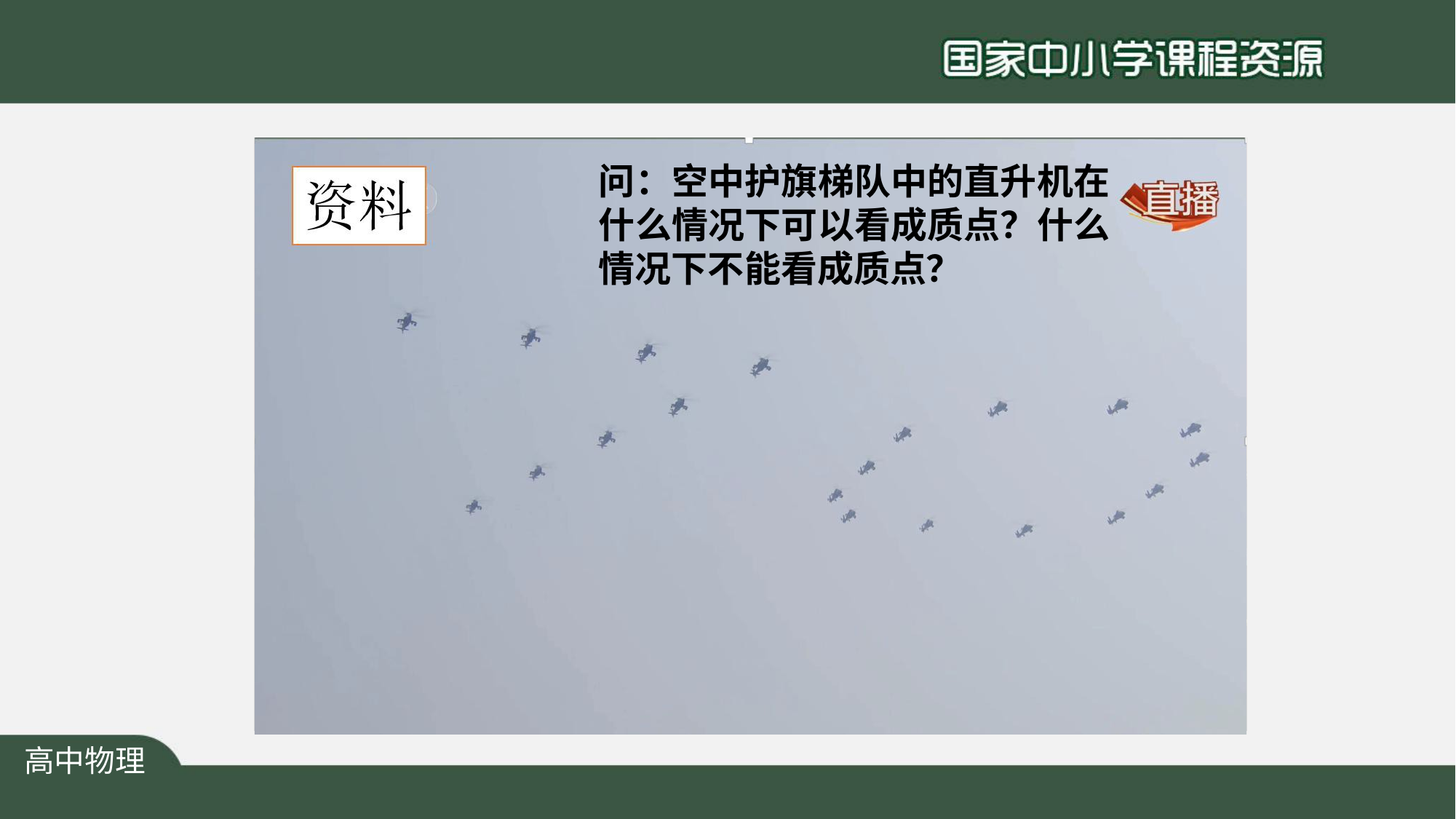

# 问：空中护旗梯队中的直升机在 什么情况下可以看成质点？什么 情况下不能看成质点？

资料
高中物理